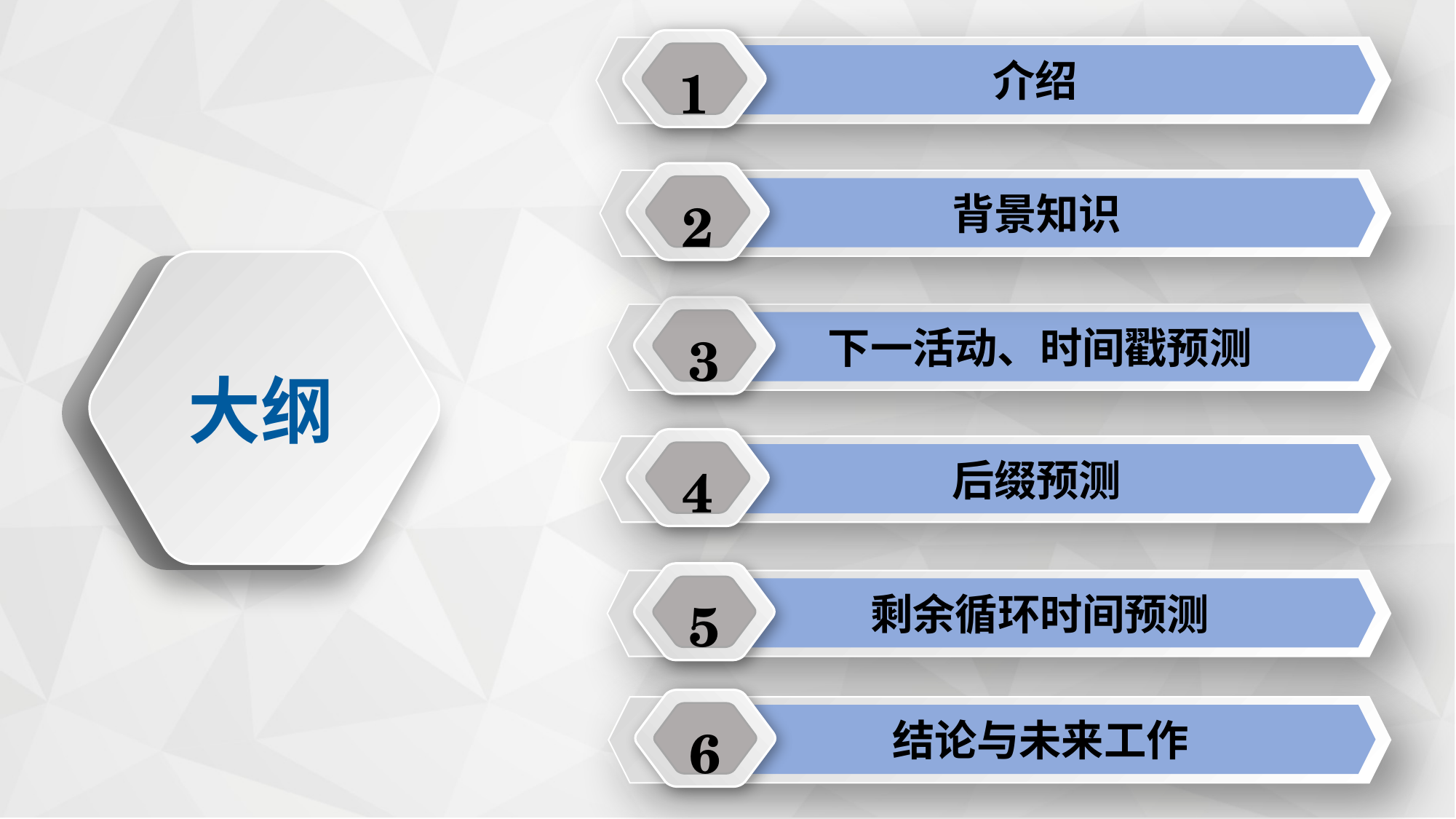

介绍
1

背景知识
2

下一活动、时间戳预测
3
大纲

后缀预测
4

剩余循环时间预测
5

结论与未来工作
6